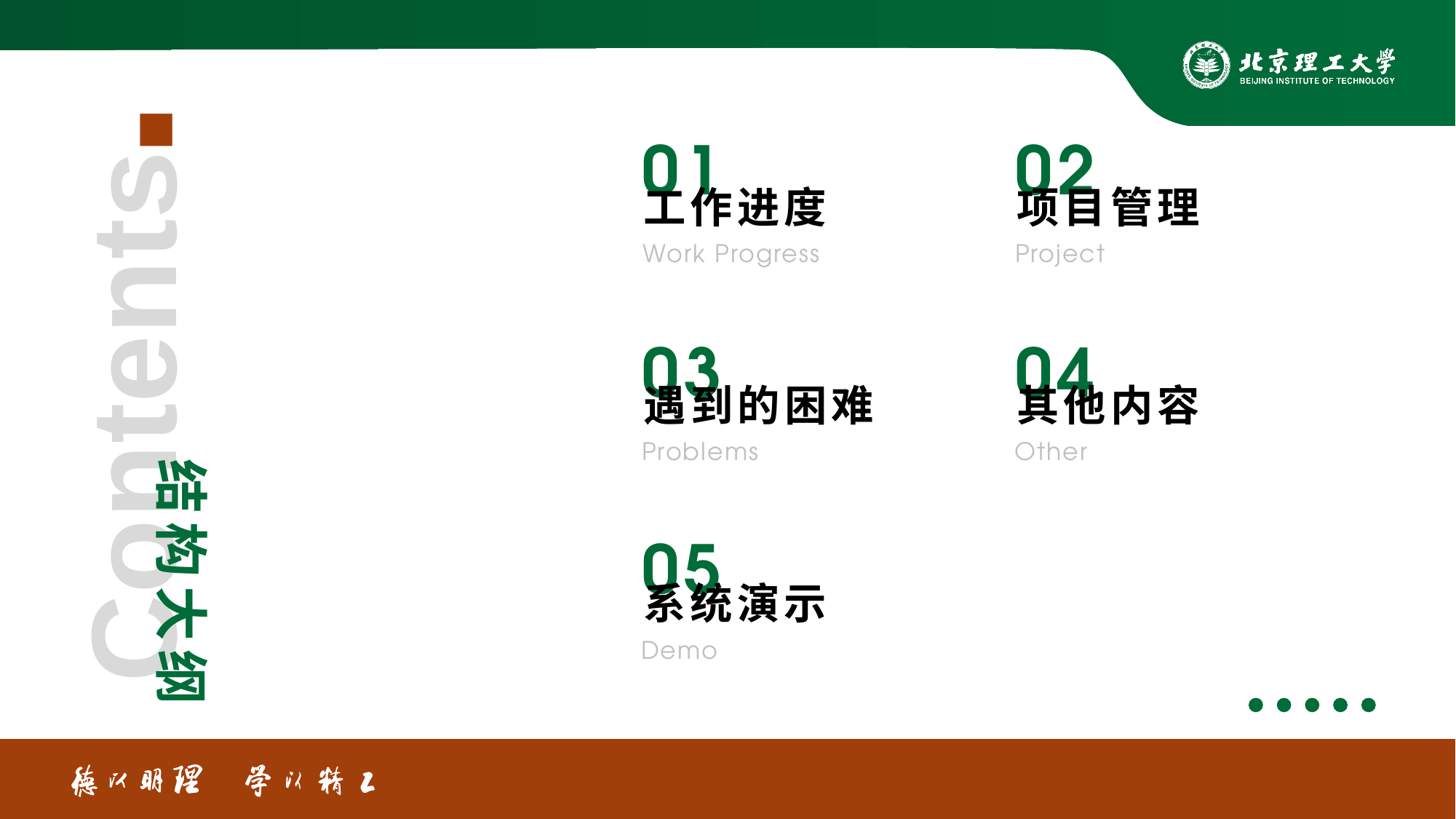

01
工作进度
Work Progress
02
项目管理
Project

03
遇到的困难
Problems
04
其他内容
Other
05
系统演示
Demo